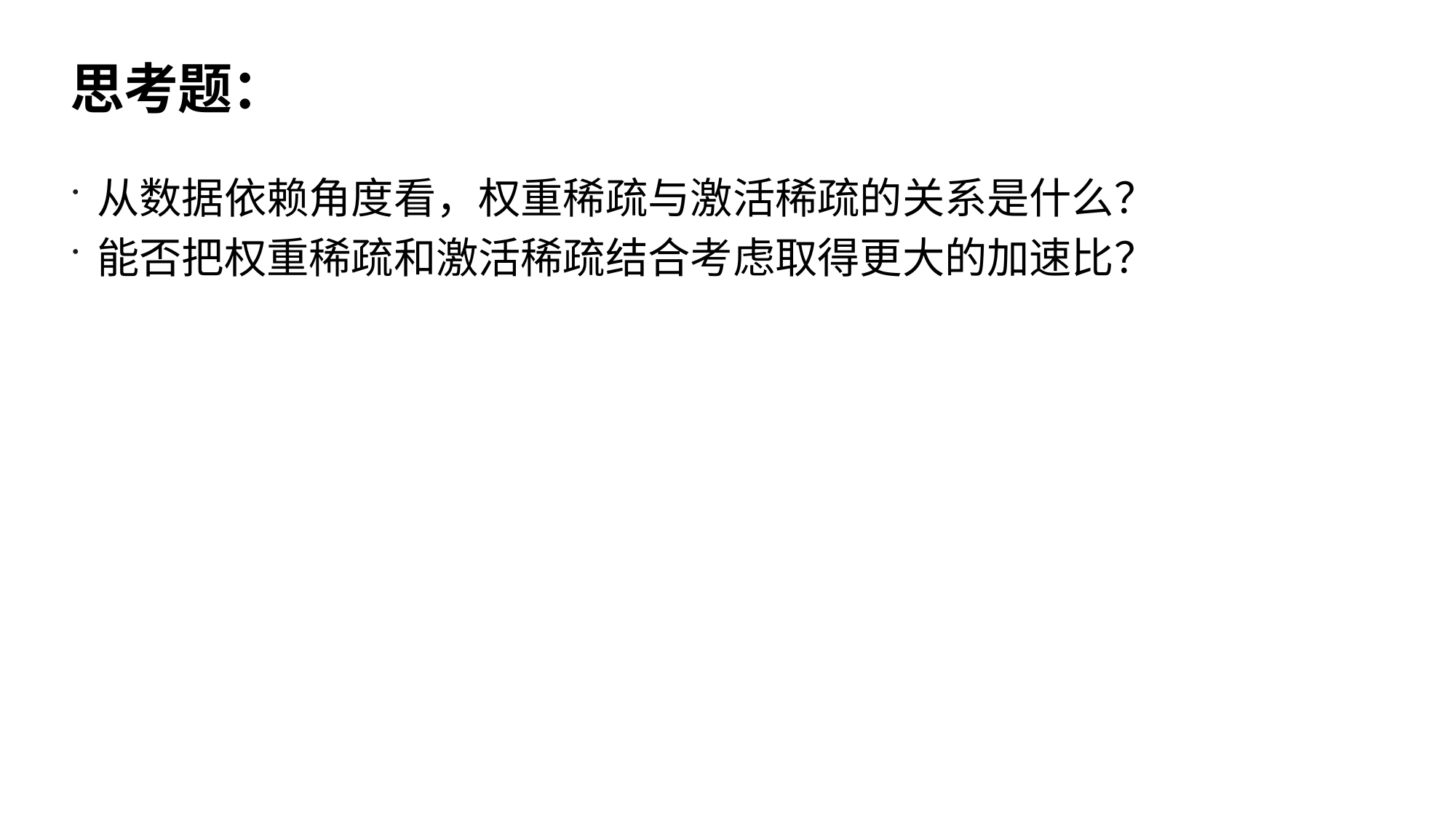

# 思考题：
从数据依赖角度看，权重稀疏与激活稀疏的关系是什么？
能否把权重稀疏和激活稀疏结合考虑取得更大的加速比？